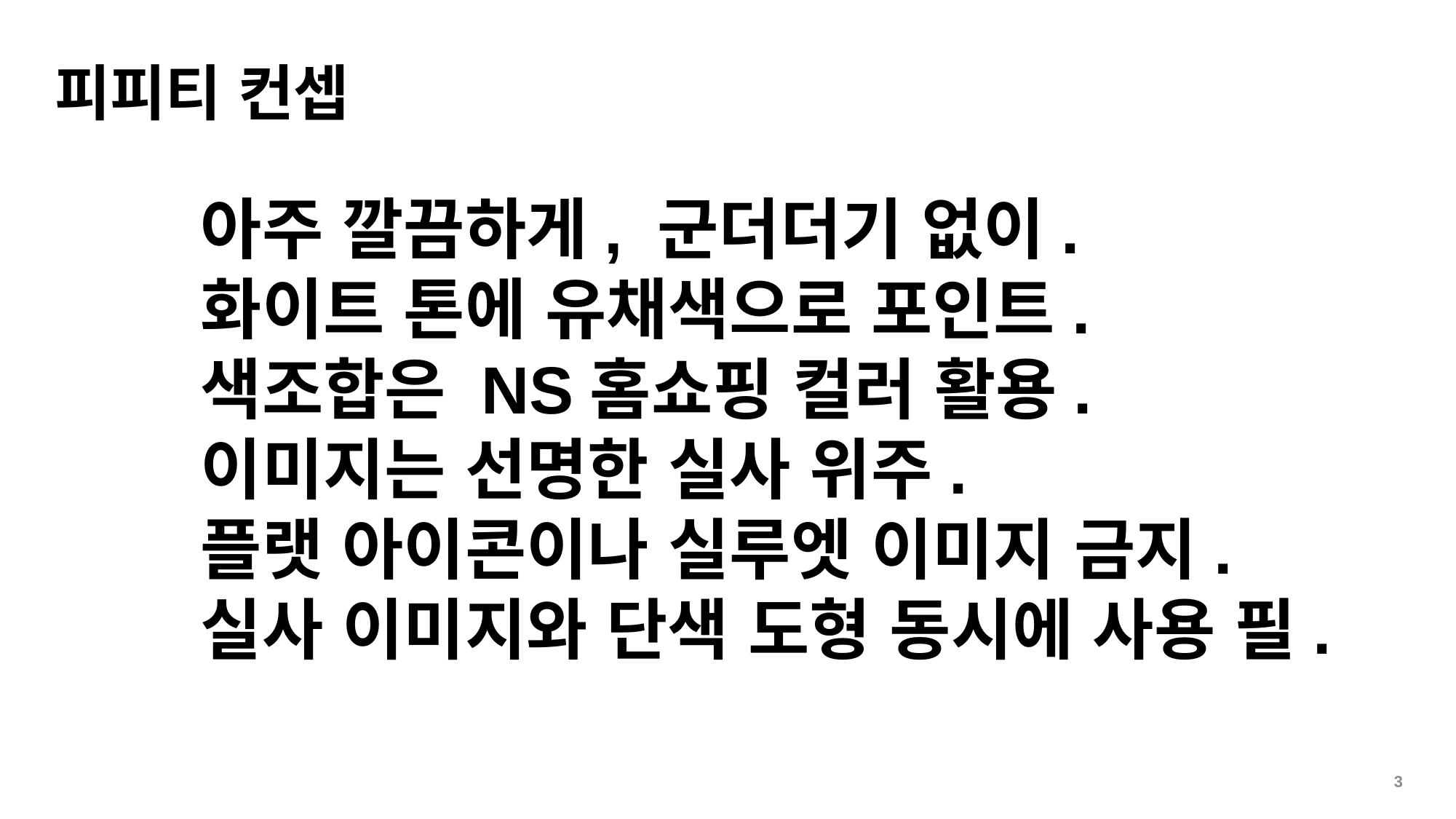

피피티 컨셉
아주 깔끔하게, 군더더기 없이.
화이트 톤에 유채색으로 포인트.
색조합은 NS홈쇼핑 컬러 활용.
이미지는 선명한 실사 위주.
플랫 아이콘이나 실루엣 이미지 금지.
실사 이미지와 단색 도형 동시에 사용 필.
3